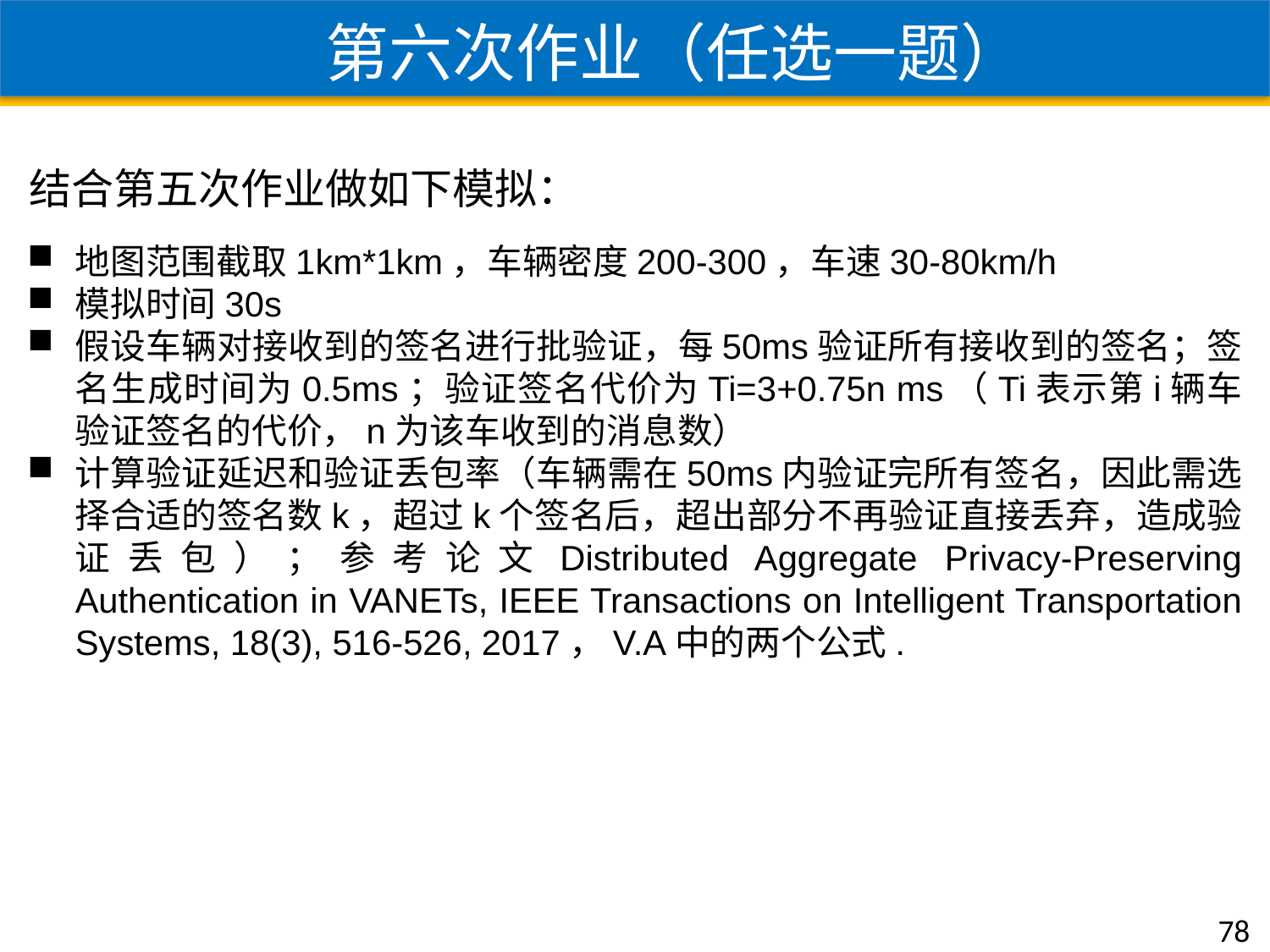

第六次作业（任选一题）
结合第五次作业做如下模拟：
地图范围截取1km*1km，车辆密度200-300，车速30-80km/h
模拟时间30s
假设车辆对接收到的签名进行批验证，每50ms验证所有接收到的签名；签名生成时间为0.5ms；验证签名代价为Ti=3+0.75n ms（Ti表示第i辆车验证签名的代价，n为该车收到的消息数）
计算验证延迟和验证丢包率（车辆需在50ms内验证完所有签名，因此需选择合适的签名数k，超过k个签名后，超出部分不再验证直接丢弃，造成验证丢包）；参考论文Distributed Aggregate Privacy-Preserving Authentication in VANETs, IEEE Transactions on Intelligent Transportation Systems, 18(3), 516-526, 2017，V.A中的两个公式.

78